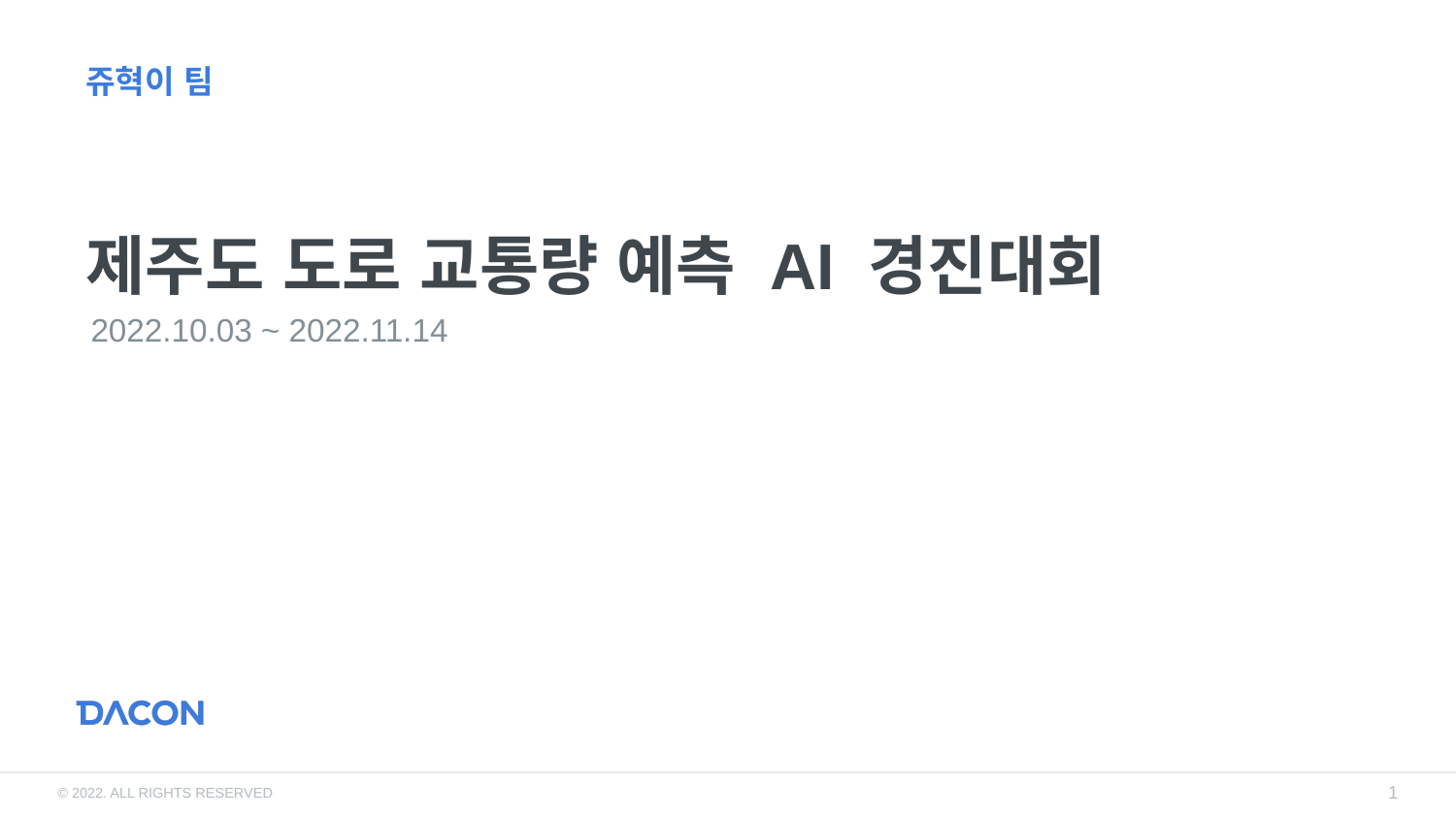

쥬혁이 팀
# 제주도 도로 교통량 예측 AI 경진대회
2022.10.03 ~ 2022.11.14
1
© 2022. ALL RIGHTS RESERVED